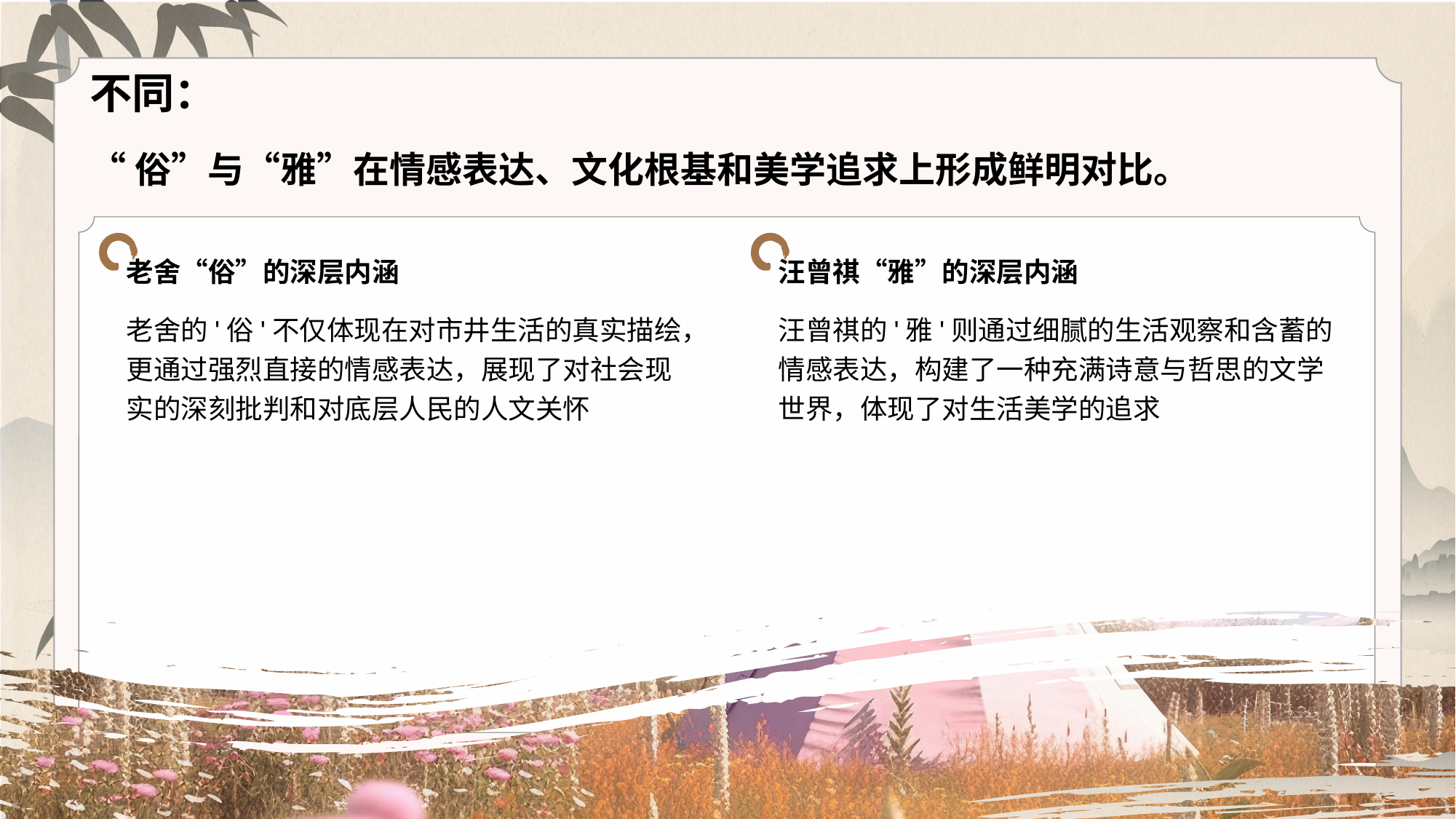

# 不同：
“俗”与“雅”在情感表达、文化根基和美学追求上形成鲜明对比。

老舍“俗”的深层内涵
老舍的'俗'不仅体现在对市井生活的真实描绘，更通过强烈直接的情感表达，展现了对社会现实的深刻批判和对底层人民的人文关怀

汪曾祺“雅”的深层内涵
汪曾祺的'雅'则通过细腻的生活观察和含蓄的情感表达，构建了一种充满诗意与哲思的文学世界，体现了对生活美学的追求